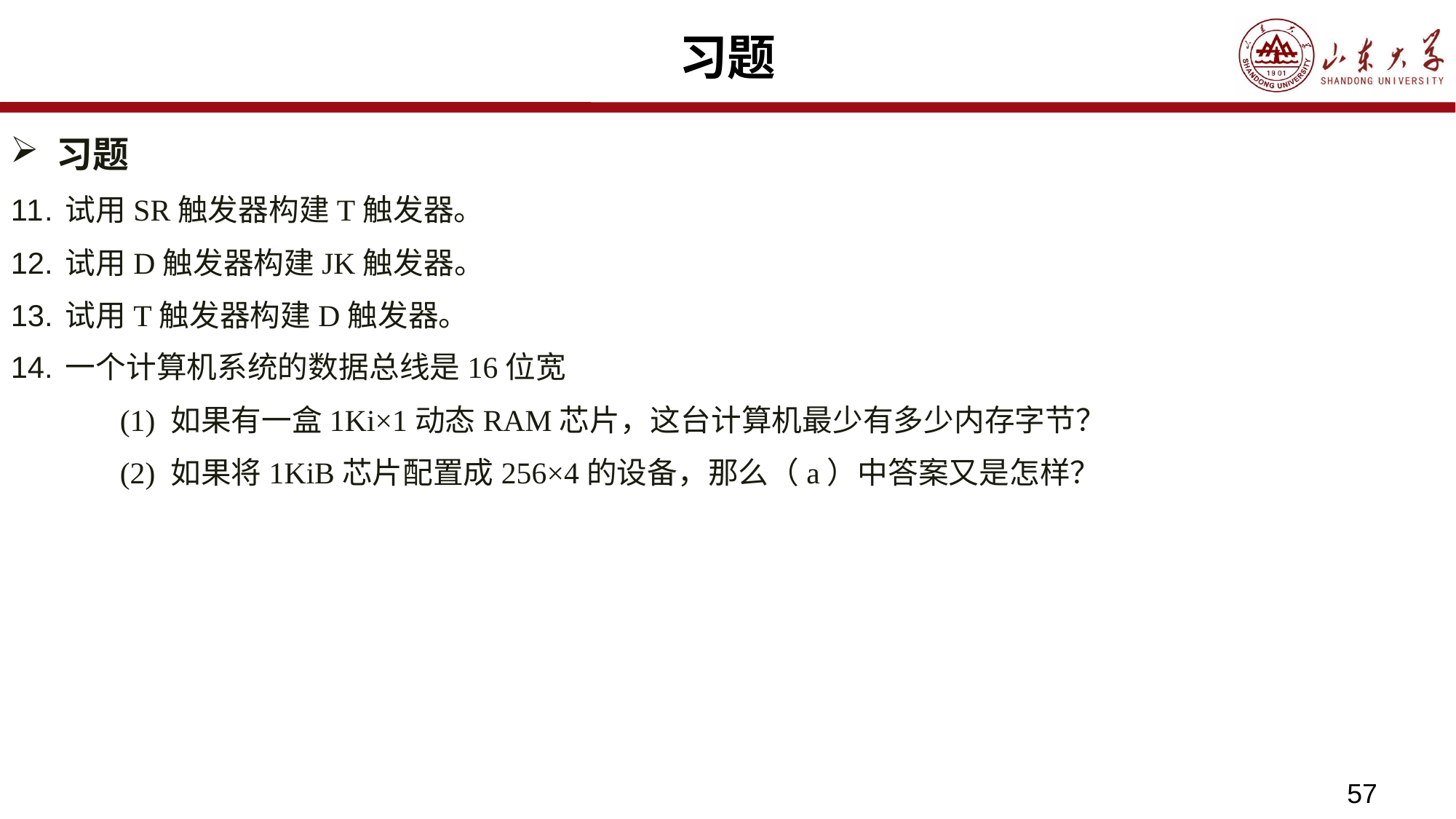

# 习题
习题
试用SR触发器构建T触发器。
试用D触发器构建JK触发器。
试用T触发器构建D触发器。
一个计算机系统的数据总线是16位宽
	(1) 如果有一盒1Ki×1动态RAM芯片，这台计算机最少有多少内存字节？
	(2) 如果将1KiB芯片配置成256×4的设备，那么（a）中答案又是怎样？

57